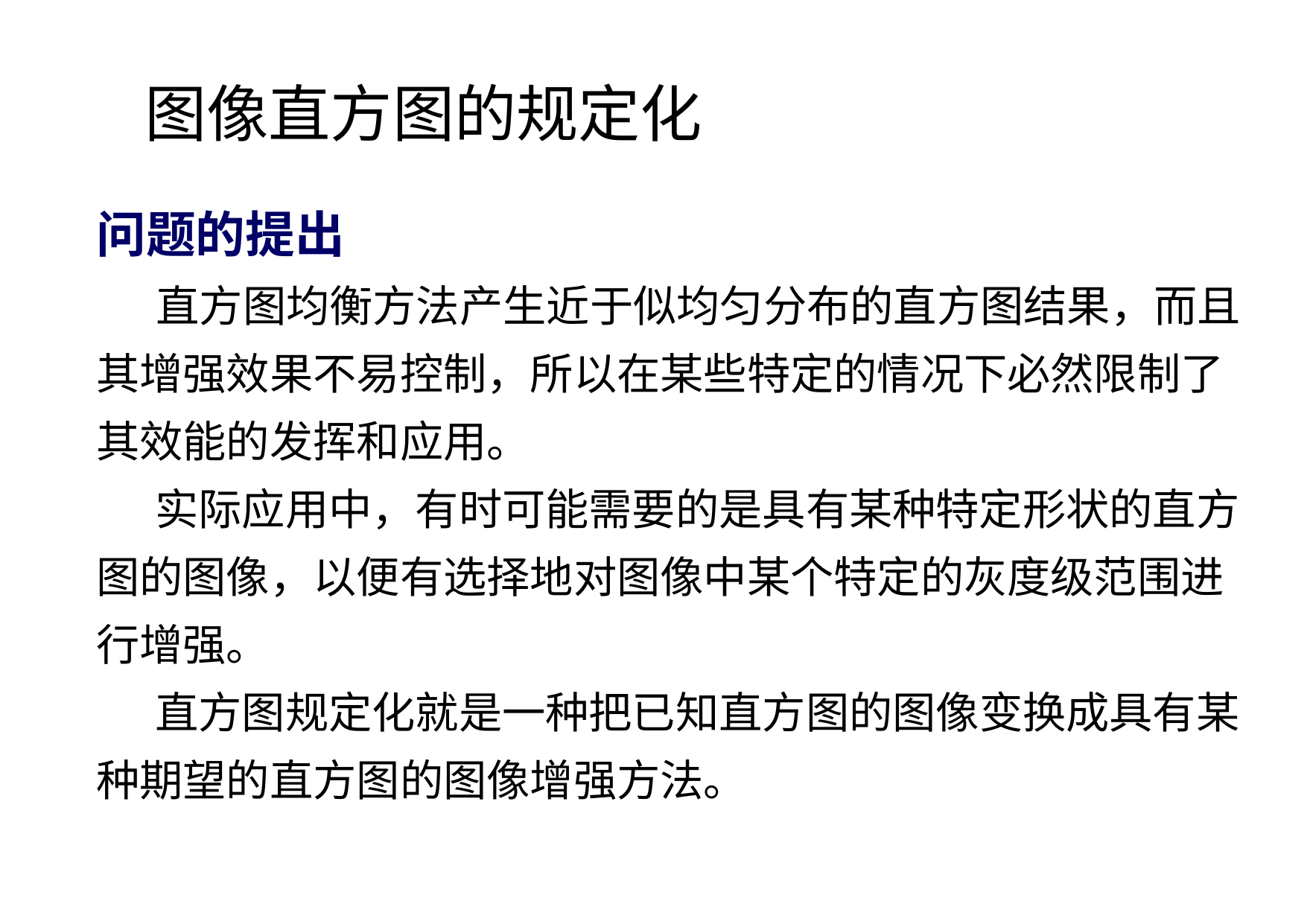

图像直方图的规定化
问题的提出
     直方图均衡方法产生近于似均匀分布的直方图结果，而且其增强效果不易控制，所以在某些特定的情况下必然限制了其效能的发挥和应用。
     实际应用中，有时可能需要的是具有某种特定形状的直方图的图像，以便有选择地对图像中某个特定的灰度级范围进行增强。
     直方图规定化就是一种把已知直方图的图像变换成具有某种期望的直方图的图像增强方法。